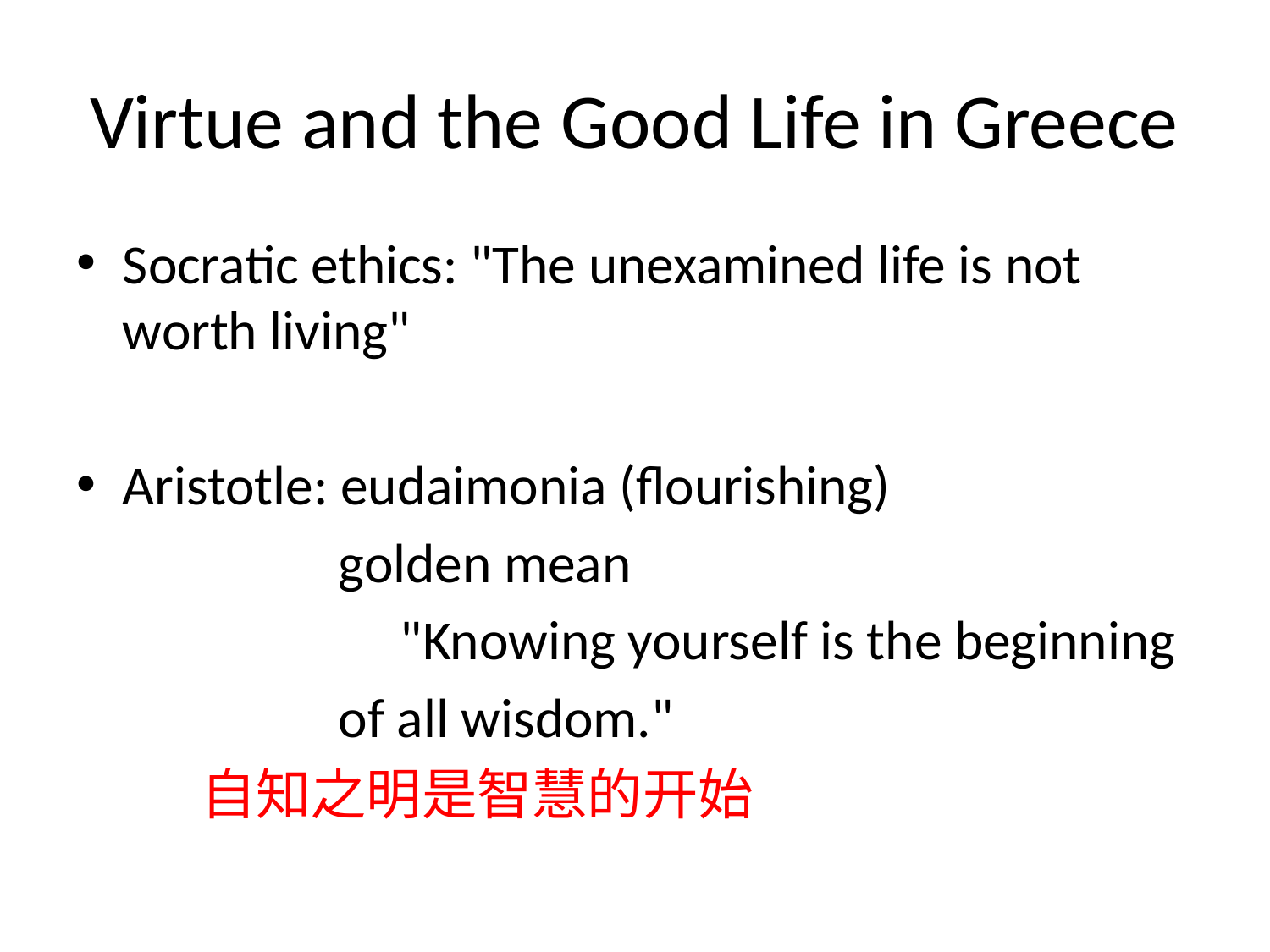

# Virtue and the Good Life in Greece
Socratic ethics: "The unexamined life is not worth living"

Aristotle: eudaimonia (flourishing)
                     golden mean
	                "Knowing yourself is the beginning
                     of all wisdom."
    				自知之明是智慧的开始